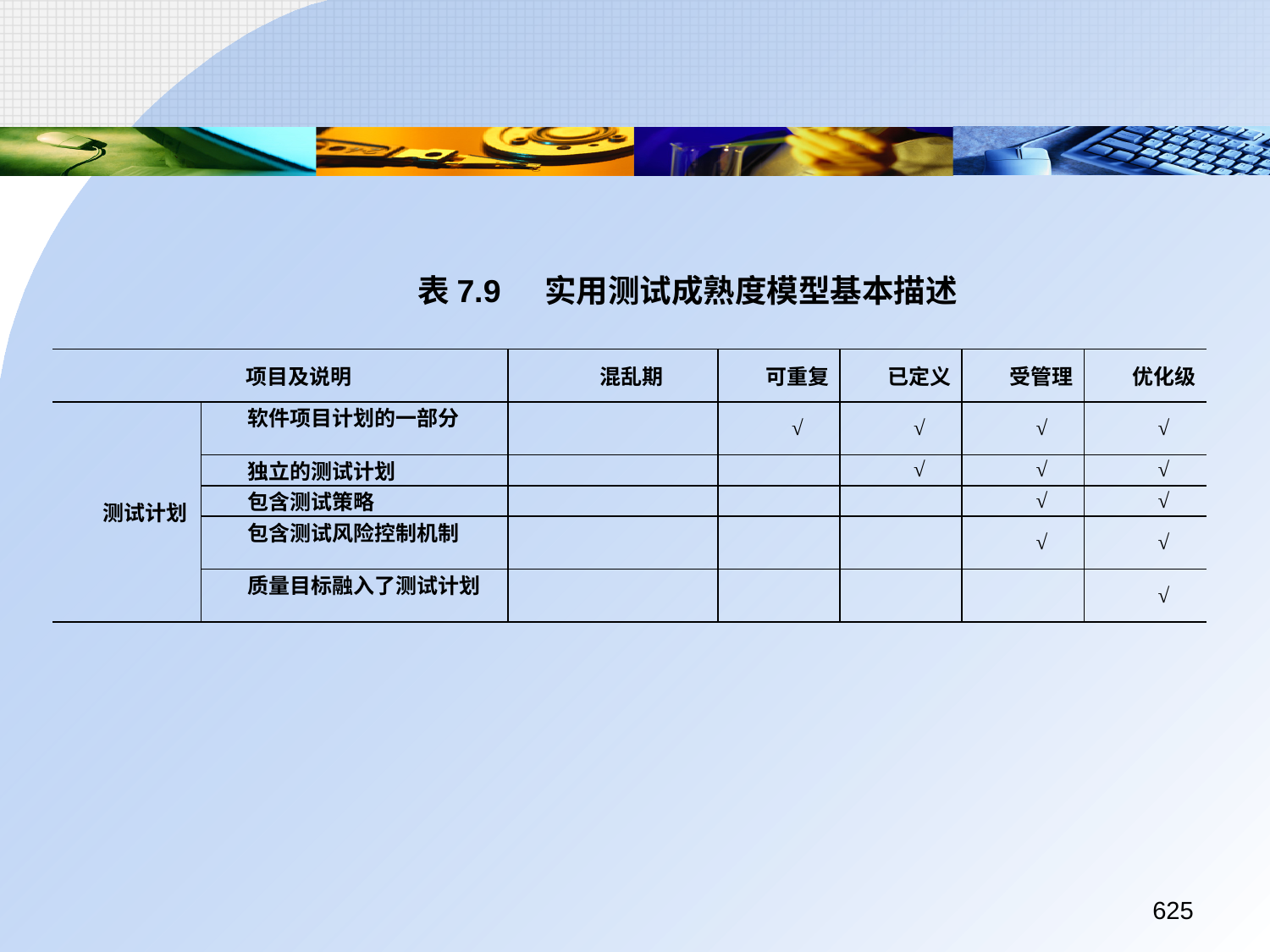

表7.9	实用测试成熟度模型基本描述
| 项目及说明 |  | 混乱期 | 可重复 | 已定义 | 受管理 | 优化级 |
| --- | --- | --- | --- | --- | --- | --- |
| 测试计划 | 软件项目计划的一部分 |  | √ | √ | √ | √ |
|  | 独立的测试计划 |  |  | √ | √ | √ |
|  | 包含测试策略 |  |  |  | √ | √ |
|  | 包含测试风险控制机制 |  |  |  | √ | √ |
|  | 质量目标融入了测试计划 |  |  |  |  | √ |
625